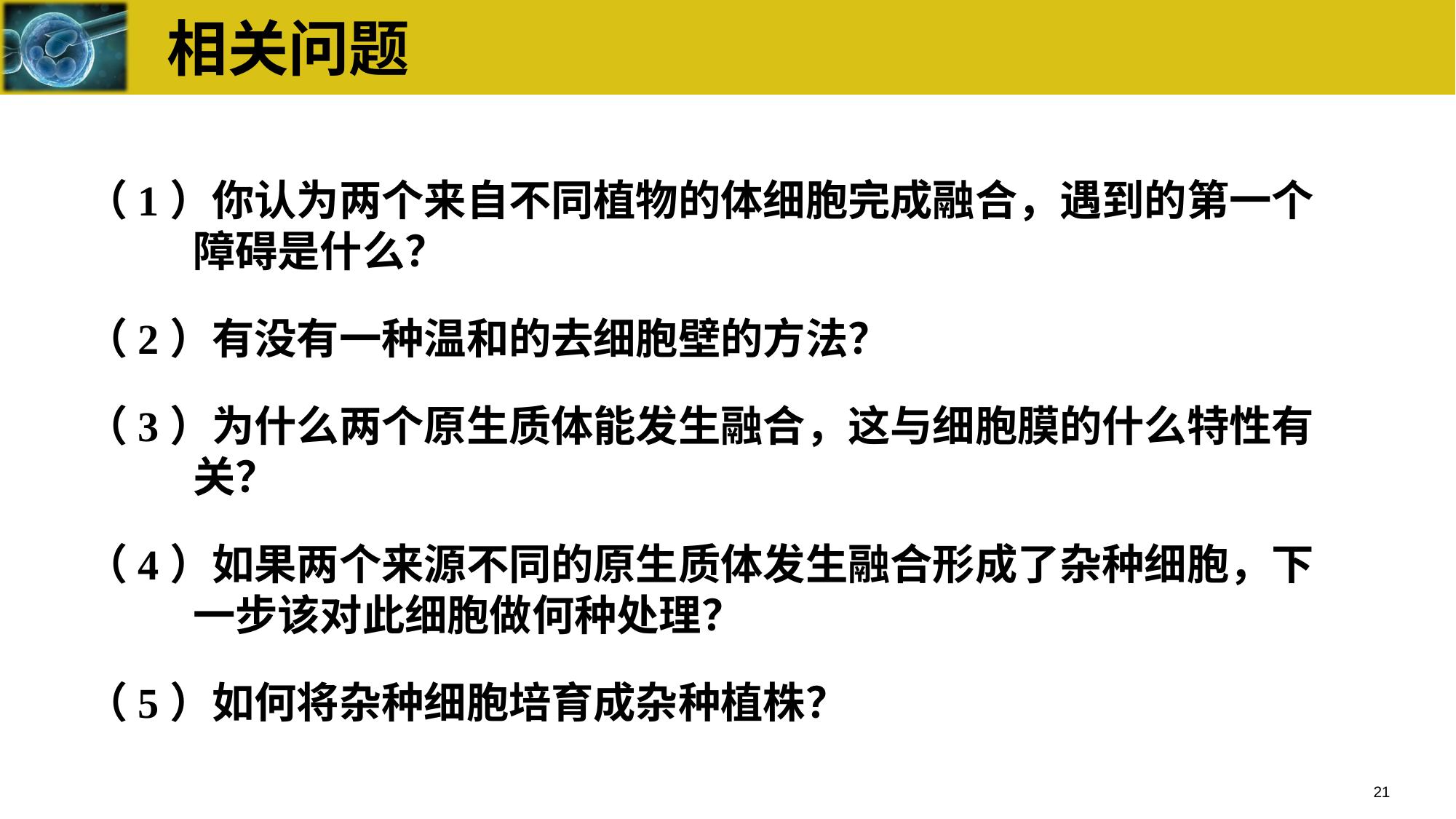

# 相关问题
（1）你认为两个来自不同植物的体细胞完成融合，遇到的第一个障碍是什么？
（2）有没有一种温和的去细胞壁的方法？
（3）为什么两个原生质体能发生融合，这与细胞膜的什么特性有关？
（4）如果两个来源不同的原生质体发生融合形成了杂种细胞，下一步该对此细胞做何种处理？
（5）如何将杂种细胞培育成杂种植株？
21